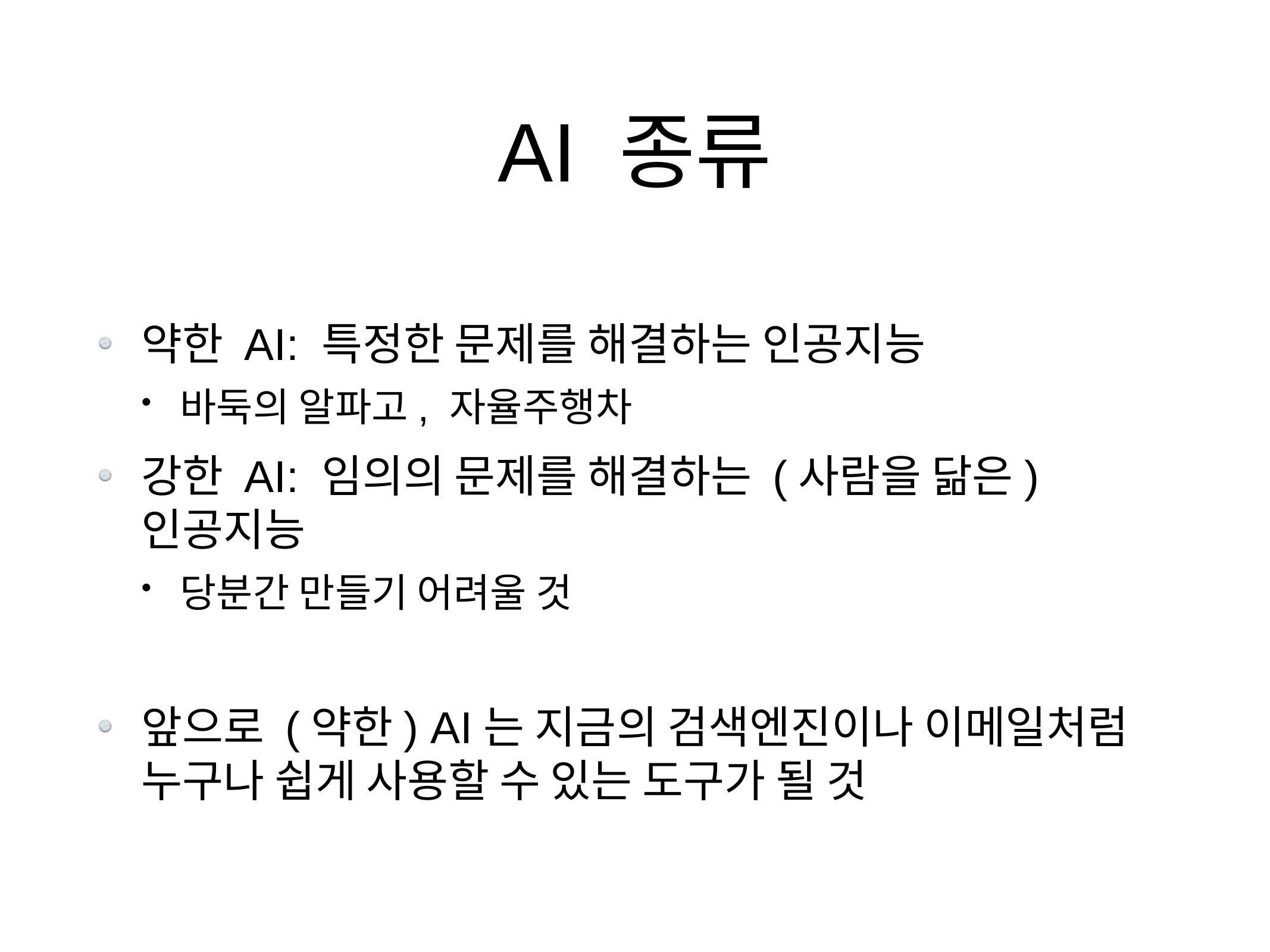

# AI 종류
약한 AI: 특정한 문제를 해결하는 인공지능
바둑의 알파고, 자율주행차
강한 AI: 임의의 문제를 해결하는 (사람을 닮은) 인공지능
당분간 만들기 어려울 것

앞으로 (약한) AI는 지금의 검색엔진이나 이메일처럼 누구나 쉽게 사용할 수 있는 도구가 될 것
16